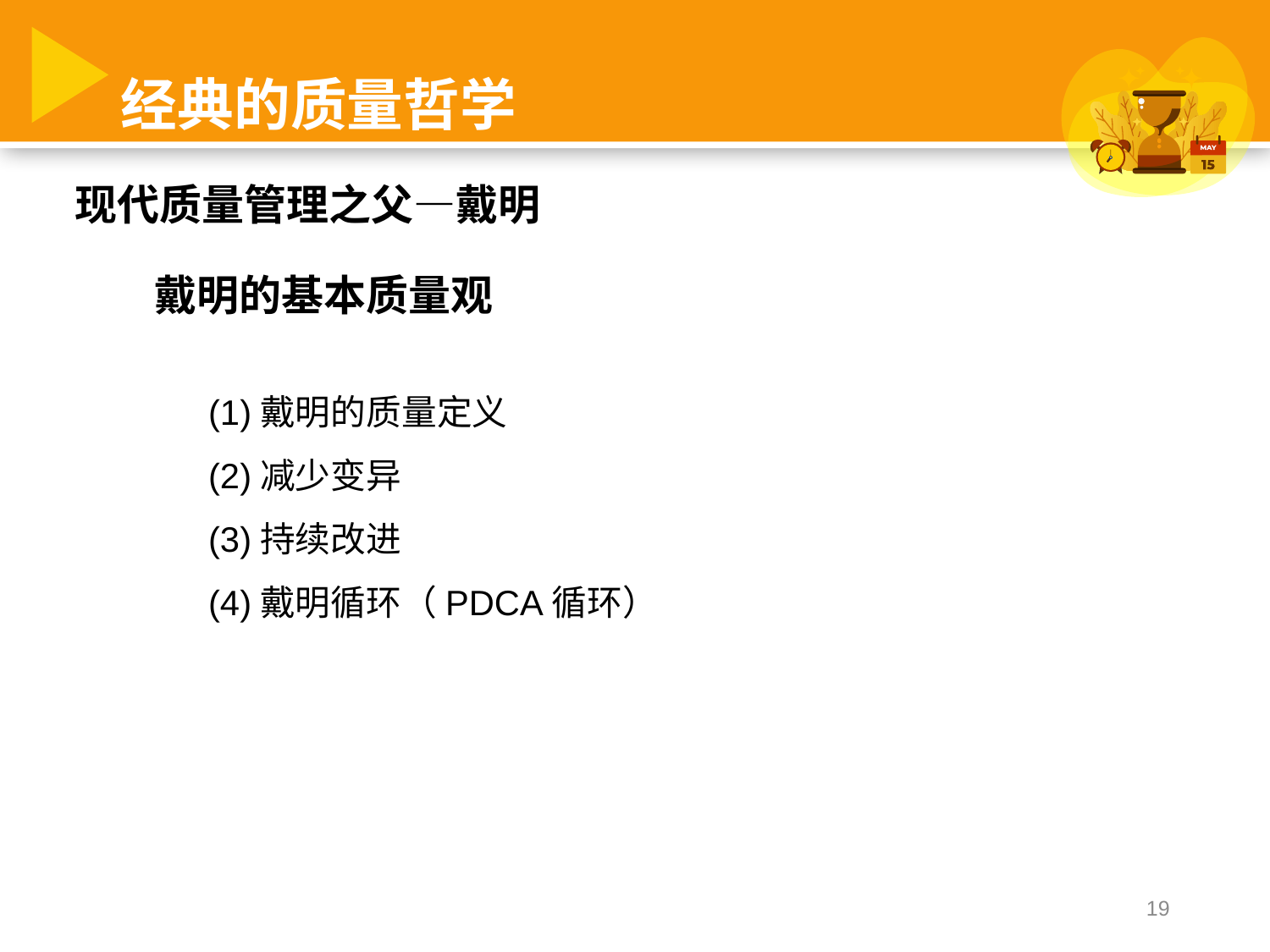

经典的质量哲学

现代质量管理之父—戴明
戴明的基本质量观
(1)戴明的质量定义
(2)减少变异
(3)持续改进
(4)戴明循环（PDCA循环）
19